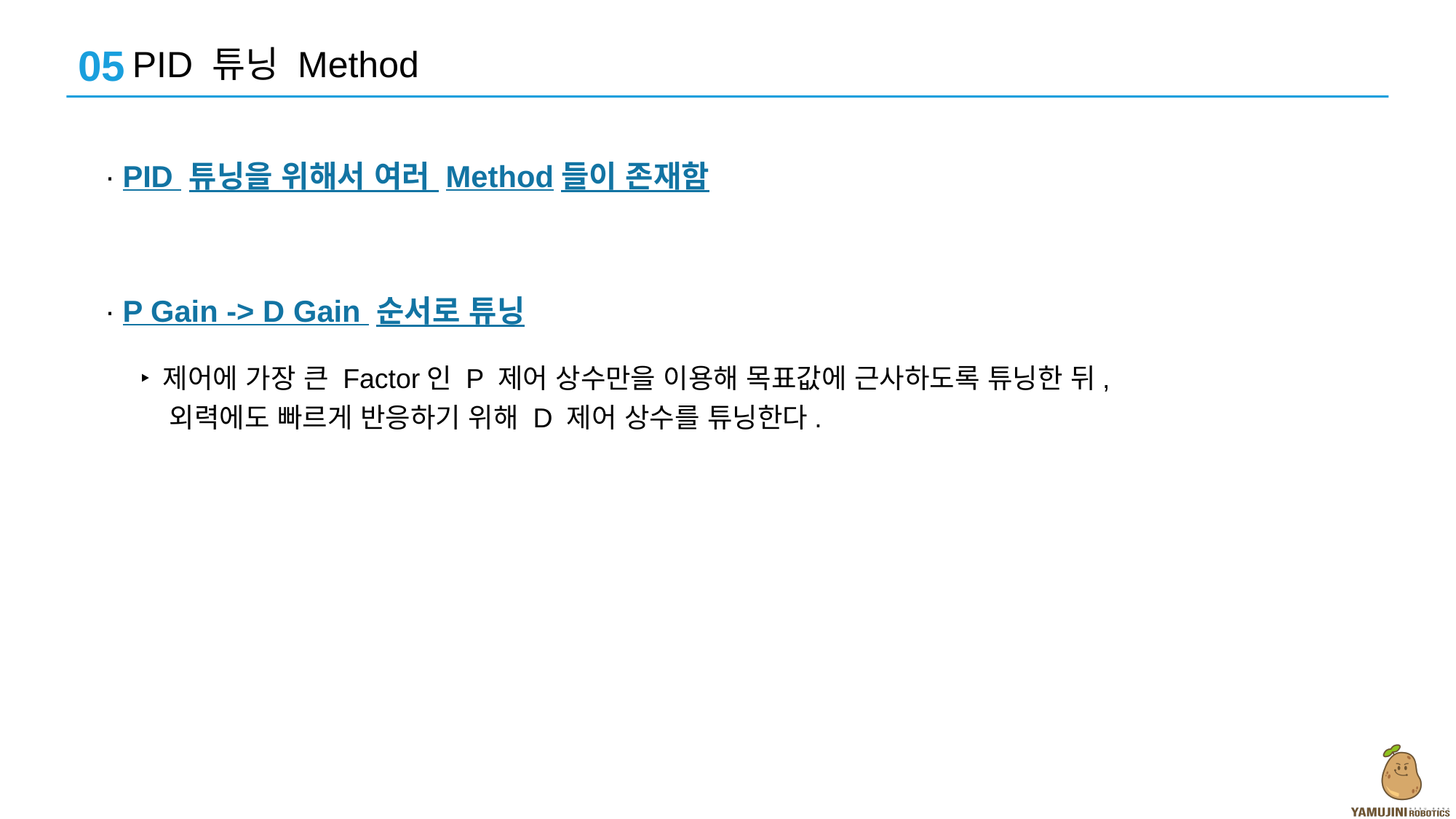

05
PID 튜닝 Method

∙ PID 튜닝을 위해서 여러 Method들이 존재함
∙ P Gain -> D Gain 순서로 튜닝
‣ 제어에 가장 큰 Factor인 P 제어 상수만을 이용해 목표값에 근사하도록 튜닝한 뒤,
   외력에도 빠르게 반응하기 위해 D 제어 상수를 튜닝한다.